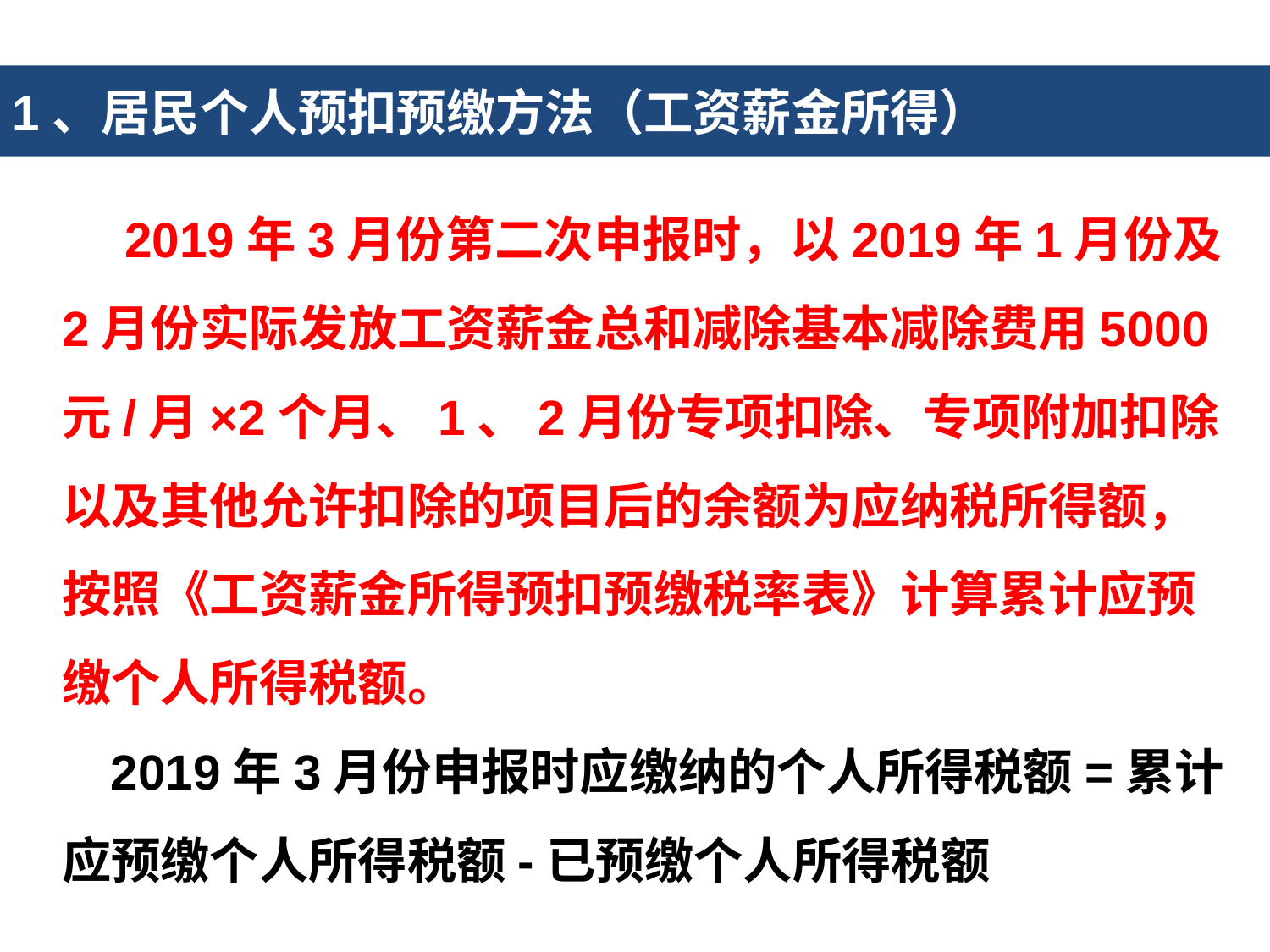

1、居民个人预扣预缴方法（工资薪金所得）
      2019年3月份第二次申报时，以2019年1月份及2月份实际发放工资薪金总和减除基本减除费用5000元/月×2个月、1、2月份专项扣除、专项附加扣除以及其他允许扣除的项目后的余额为应纳税所得额，按照《工资薪金所得预扣预缴税率表》计算累计应预缴个人所得税额。
     2019年3月份申报时应缴纳的个人所得税额=累计应预缴个人所得税额-已预缴个人所得税额